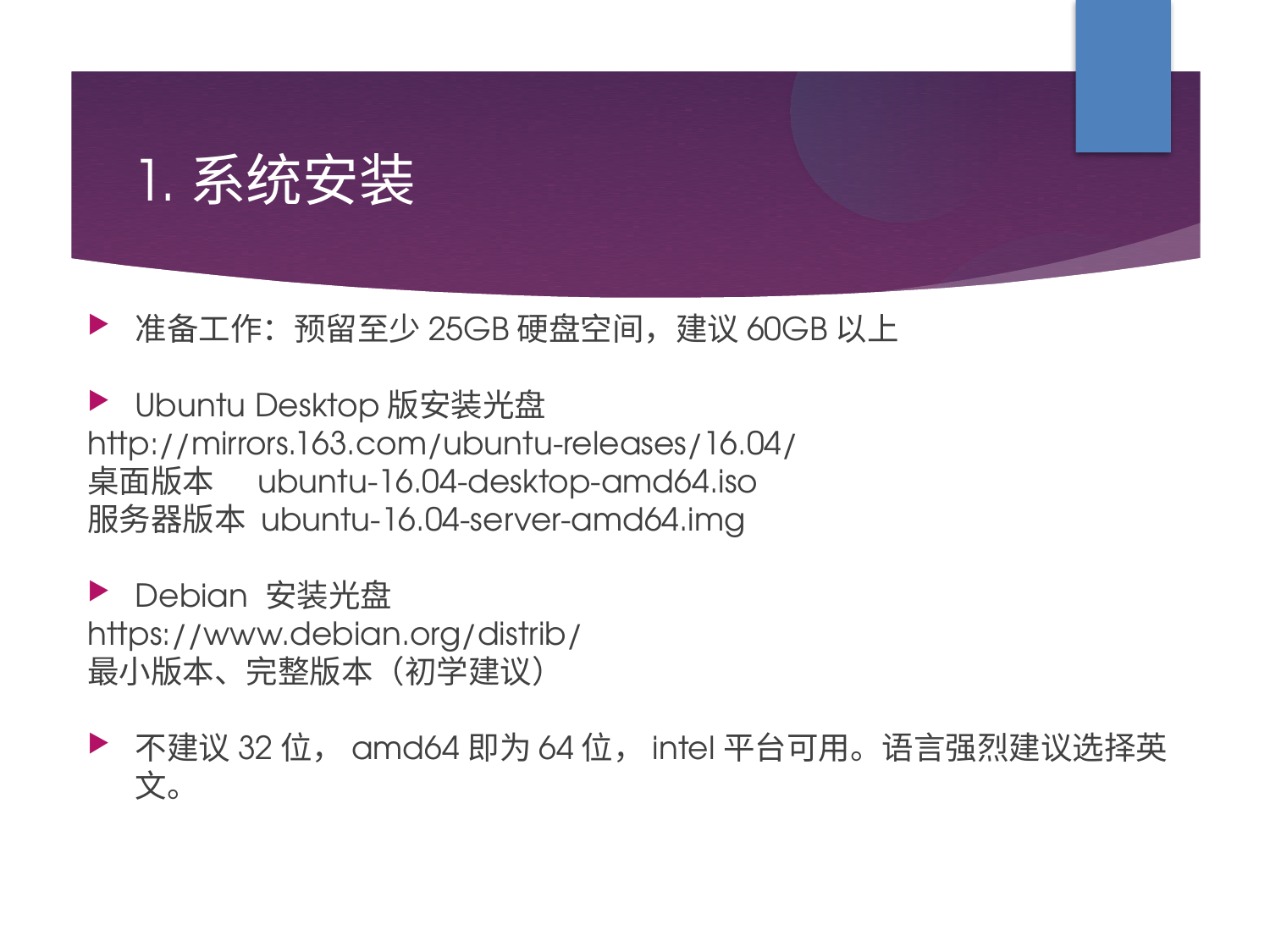

1.系统安装

准备工作：预留至少25GB硬盘空间，建议60GB以上

Ubuntu Desktop版安装光盘
http://mirrors.163.com/ubuntu-releases/16.04/
桌面版本     ubuntu-16.04-desktop-amd64.iso
服务器版本 ubuntu-16.04-server-amd64.img

Debian 安装光盘
https://www.debian.org/distrib/
最小版本、完整版本（初学建议）

不建议32位，amd64即为64位，intel平台可用。语言强烈建议选择英文。